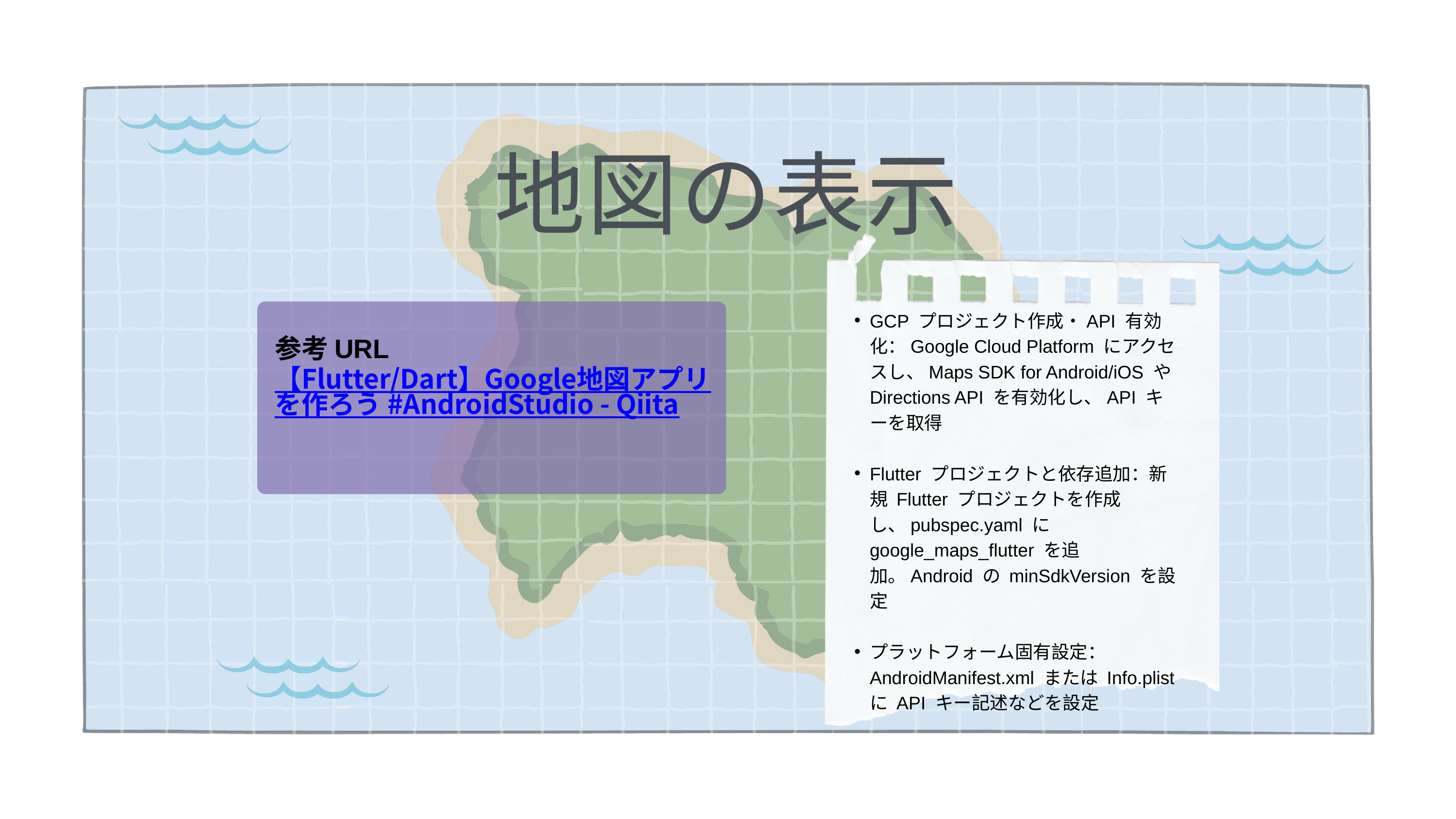

地図の表示

GCP プロジェクト作成・API 有効化：Google Cloud Platform にアクセスし、Maps SDK for Android/iOS や Directions API を有効化し、API キーを取得

Flutter プロジェクトと依存追加：新規 Flutter プロジェクトを作成し、pubspec.yaml に google_maps_flutter を追加。Android の minSdkVersion を設定

プラットフォーム固有設定：AndroidManifest.xml または Info.plist に API キー記述などを設定

参考URL
【Flutter/Dart】Google地図アプリを作ろう #AndroidStudio - Qiita